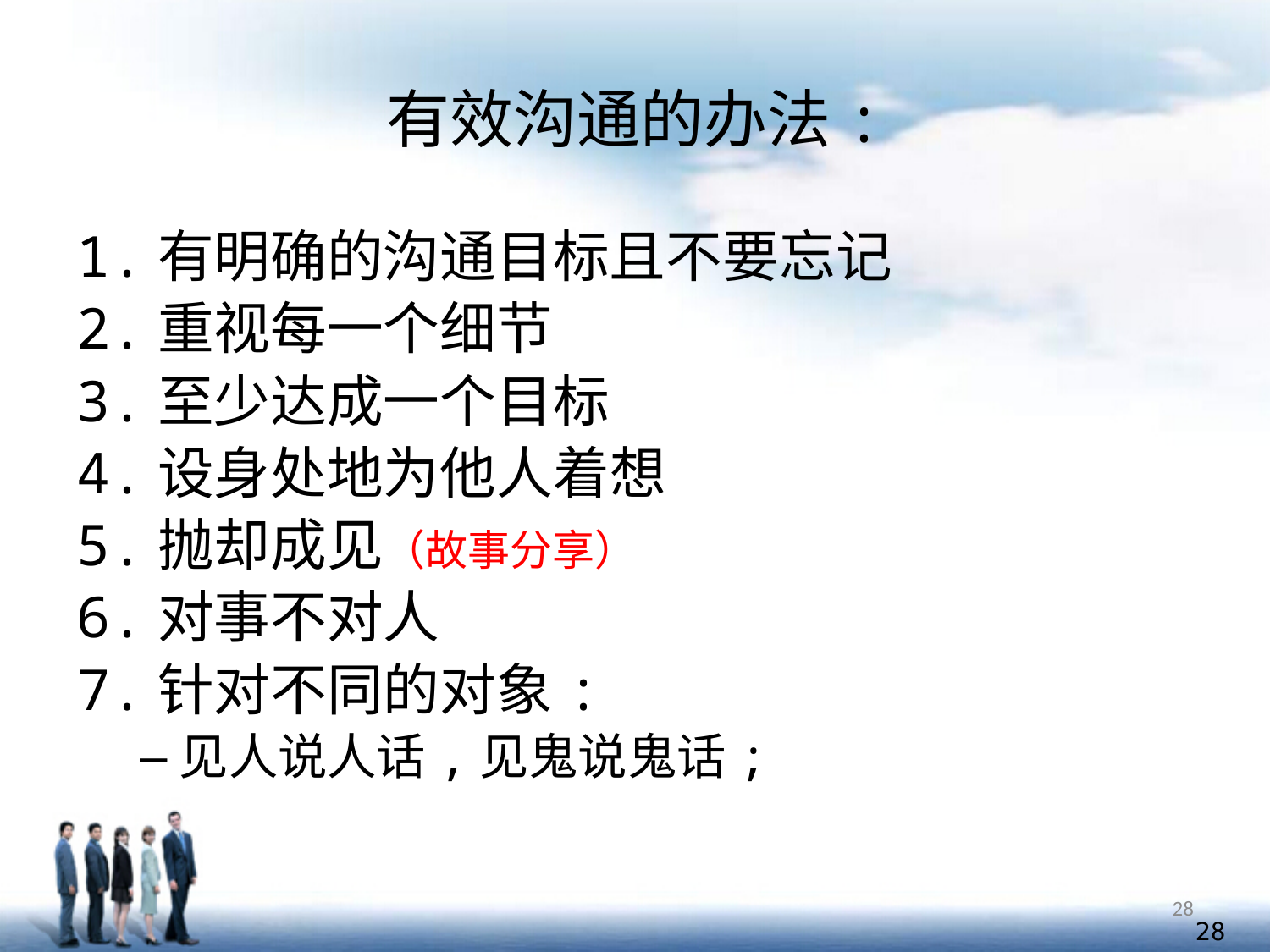

有效沟通的办法:
1.有明确的沟通目标且不要忘记
2.重视每一个细节
3.至少达成一个目标
4.设身处地为他人着想
5.抛却成见（故事分享）
6.对事不对人
7.针对不同的对象:
见人说人话,见鬼说鬼话;
28

28